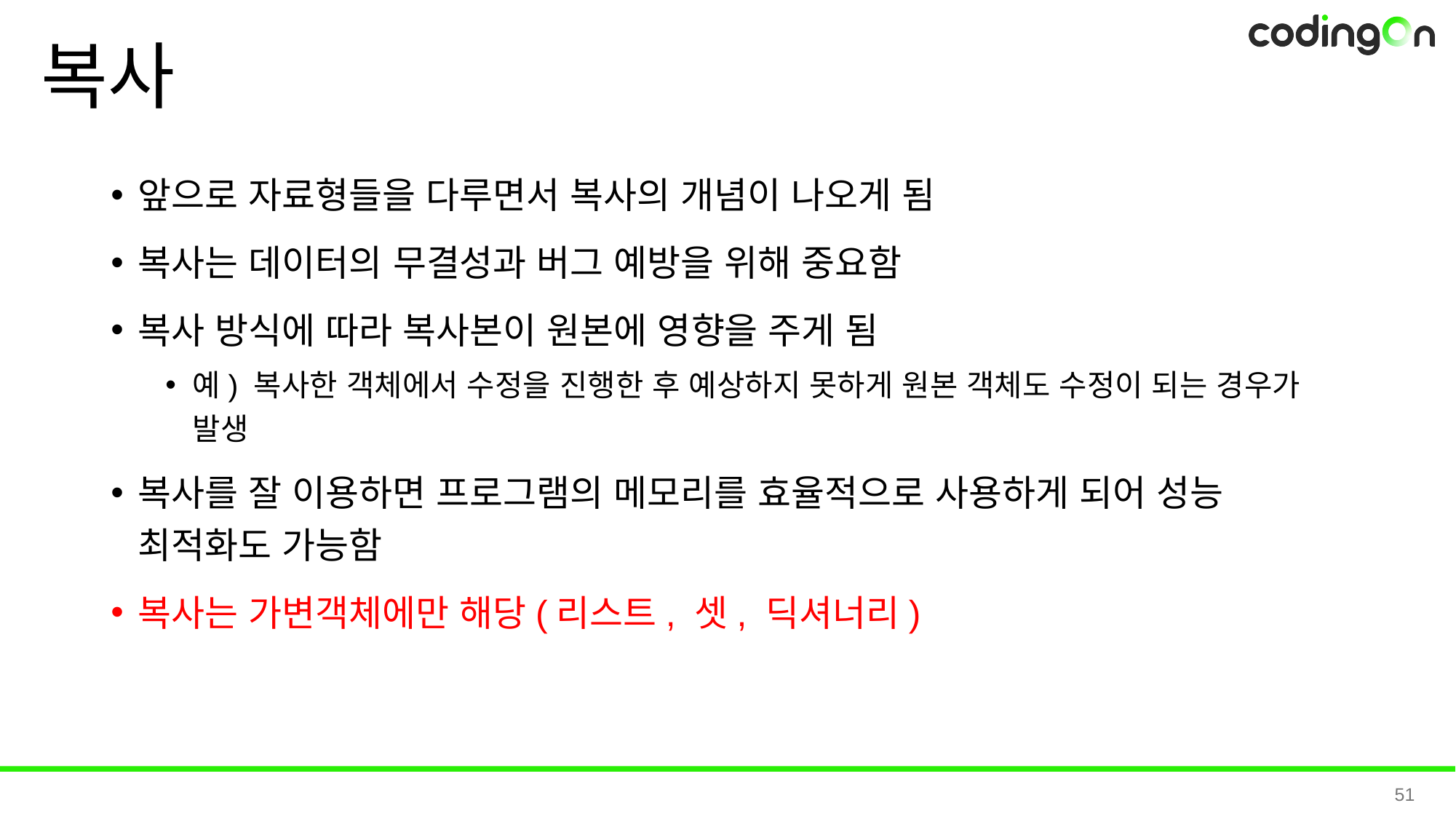

# 복사
앞으로 자료형들을 다루면서 복사의 개념이 나오게 됨
복사는 데이터의 무결성과 버그 예방을 위해 중요함
복사 방식에 따라 복사본이 원본에 영향을 주게 됨
예) 복사한 객체에서 수정을 진행한 후 예상하지 못하게 원본 객체도 수정이 되는 경우가 발생
복사를 잘 이용하면 프로그램의 메모리를 효율적으로 사용하게 되어 성능 최적화도 가능함
복사는 가변객체에만 해당(리스트, 셋, 딕셔너리)
51